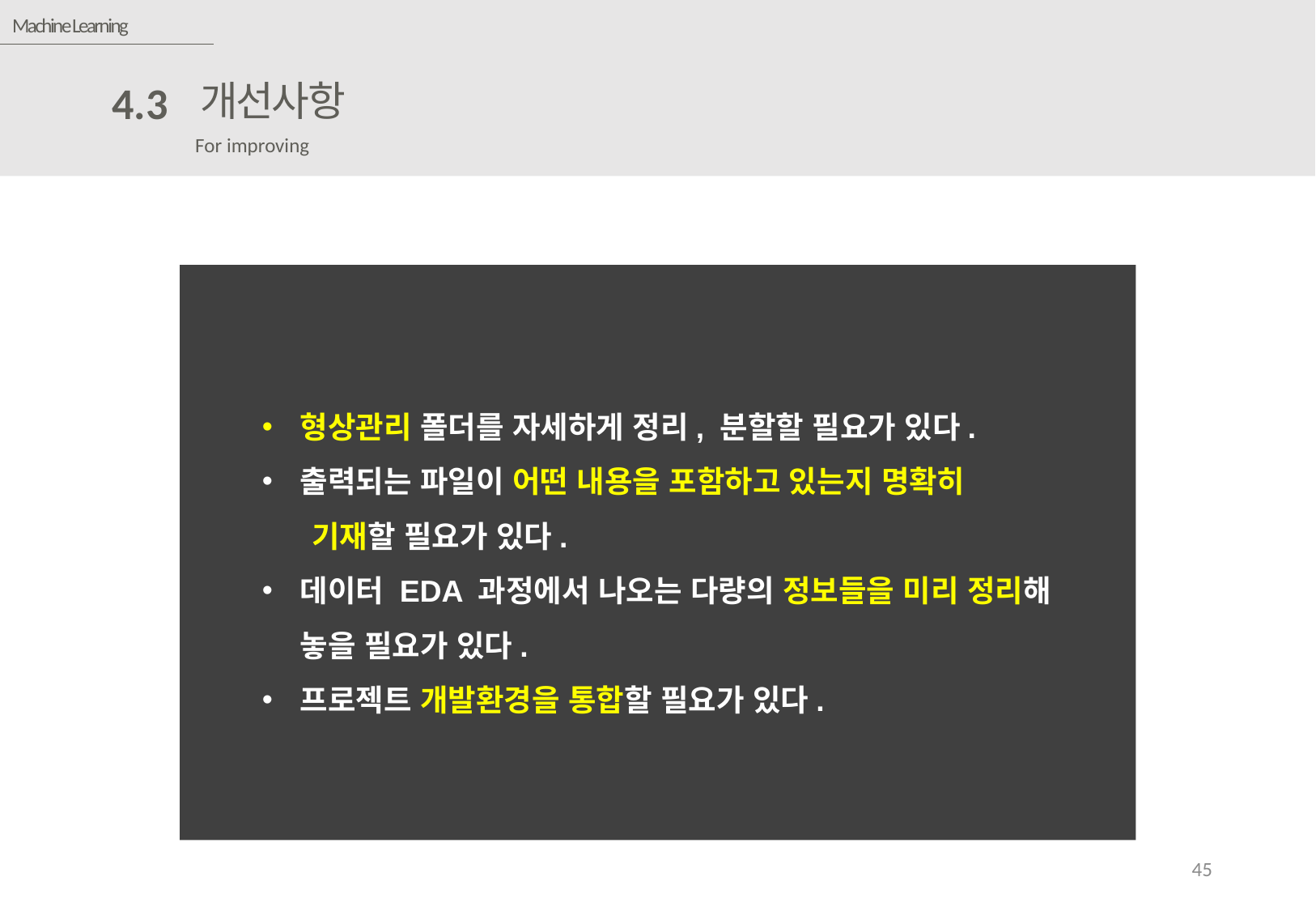

Machine Learning
개선사항
4.3
For improving

형상관리 폴더를 자세하게 정리, 분할할 필요가 있다.
출력되는 파일이 어떤 내용을 포함하고 있는지 명확히
     기재할 필요가 있다.
데이터 EDA 과정에서 나오는 다량의 정보들을 미리 정리해 놓을 필요가 있다.
프로젝트 개발환경을 통합할 필요가 있다.
45